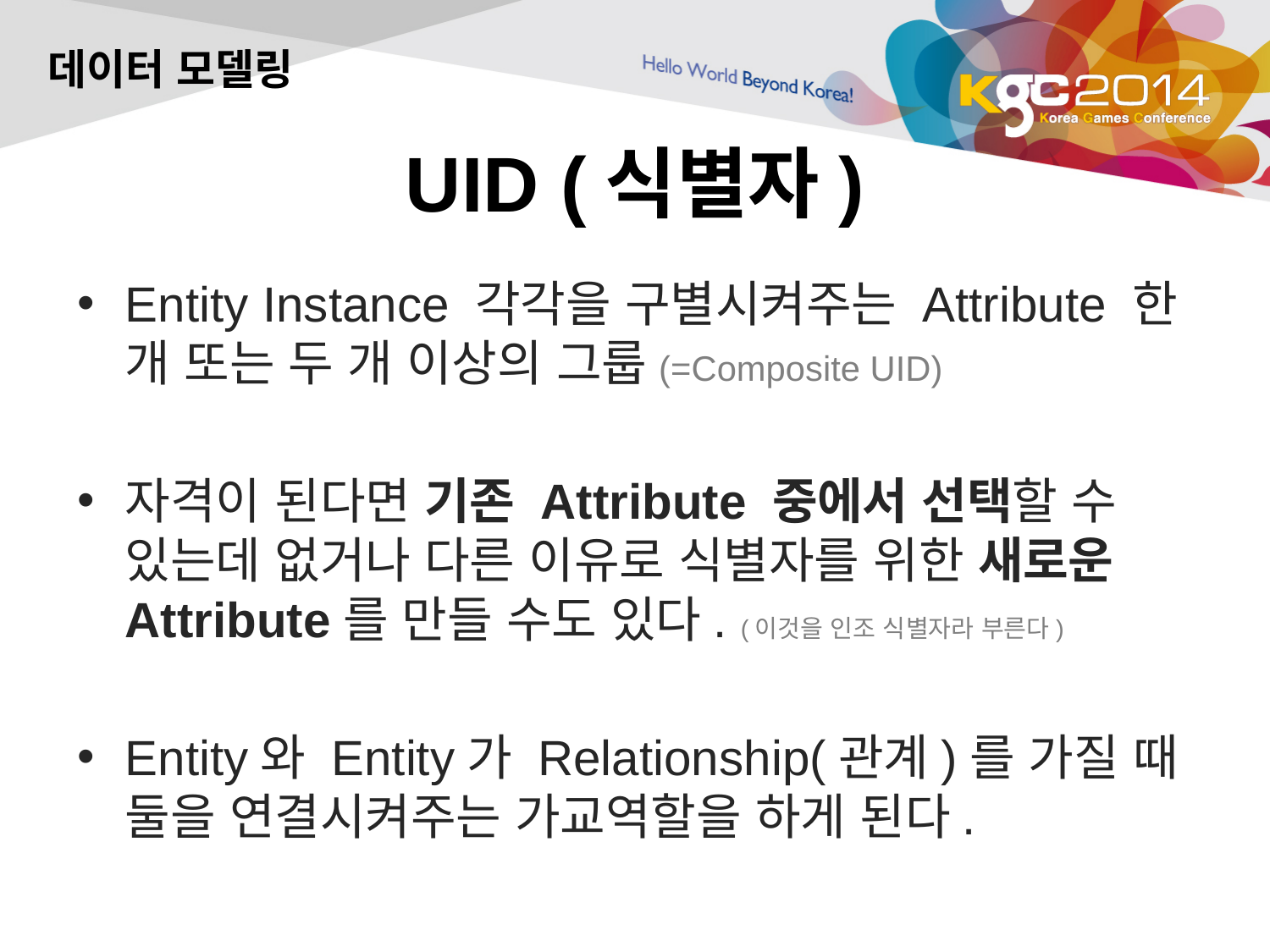

데이터 모델링
# UID (식별자)
Entity Instance 각각을 구별시켜주는 Attribute 한 개 또는 두 개 이상의 그룹(=Composite UID)

자격이 된다면 기존 Attribute 중에서 선택할 수 있는데 없거나 다른 이유로 식별자를 위한 새로운 Attribute를 만들 수도 있다. (이것을 인조 식별자라 부른다)

Entity와 Entity가 Relationship(관계)를 가질 때 둘을 연결시켜주는 가교역할을 하게 된다.